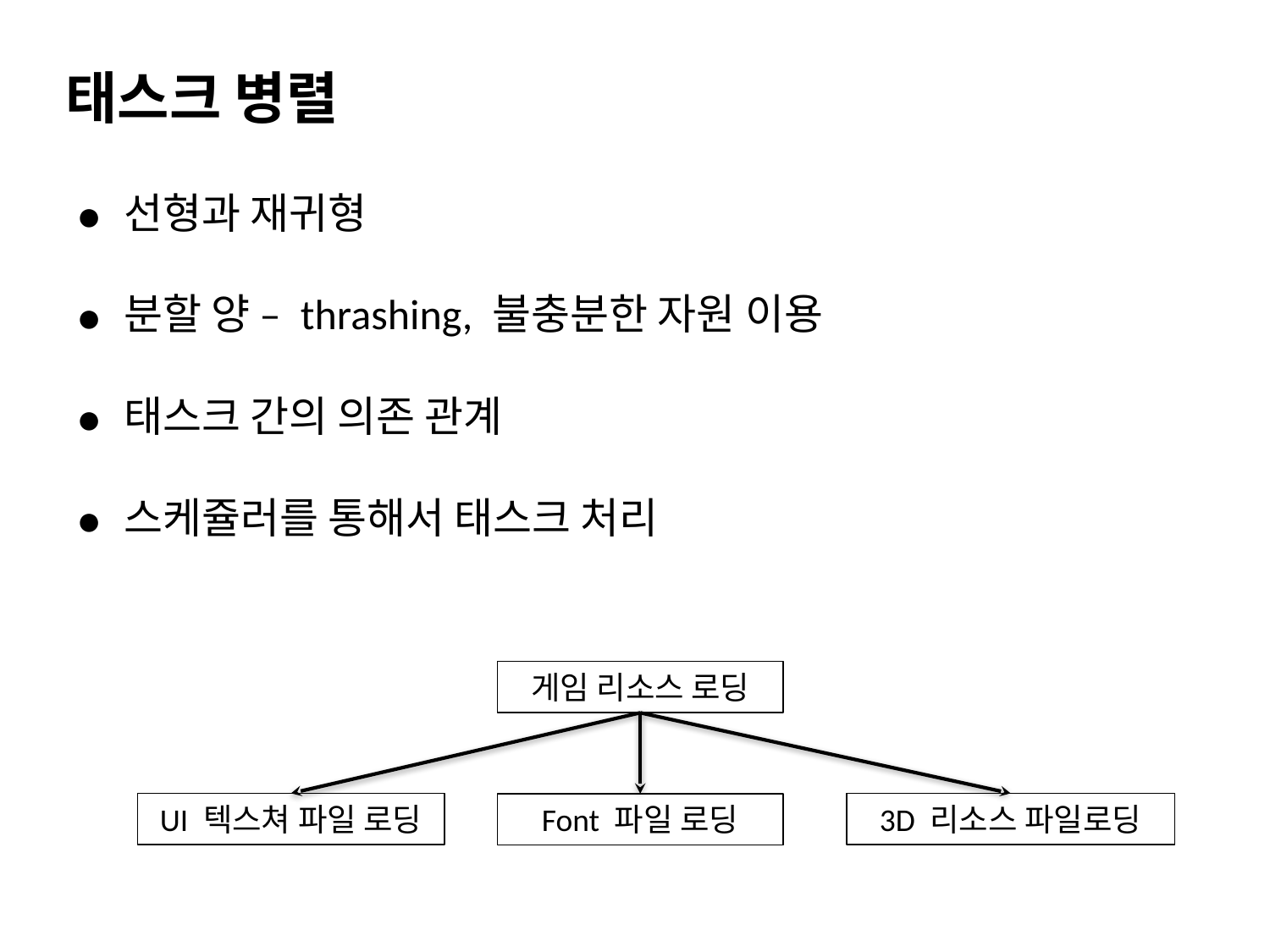

태스크 병렬
선형과 재귀형
분할 양 – thrashing, 불충분한 자원 이용
태스크 간의 의존 관계
스케쥴러를 통해서 태스크 처리
게임 리소스 로딩
UI 텍스쳐 파일 로딩
3D 리소스 파일로딩
Font 파일 로딩